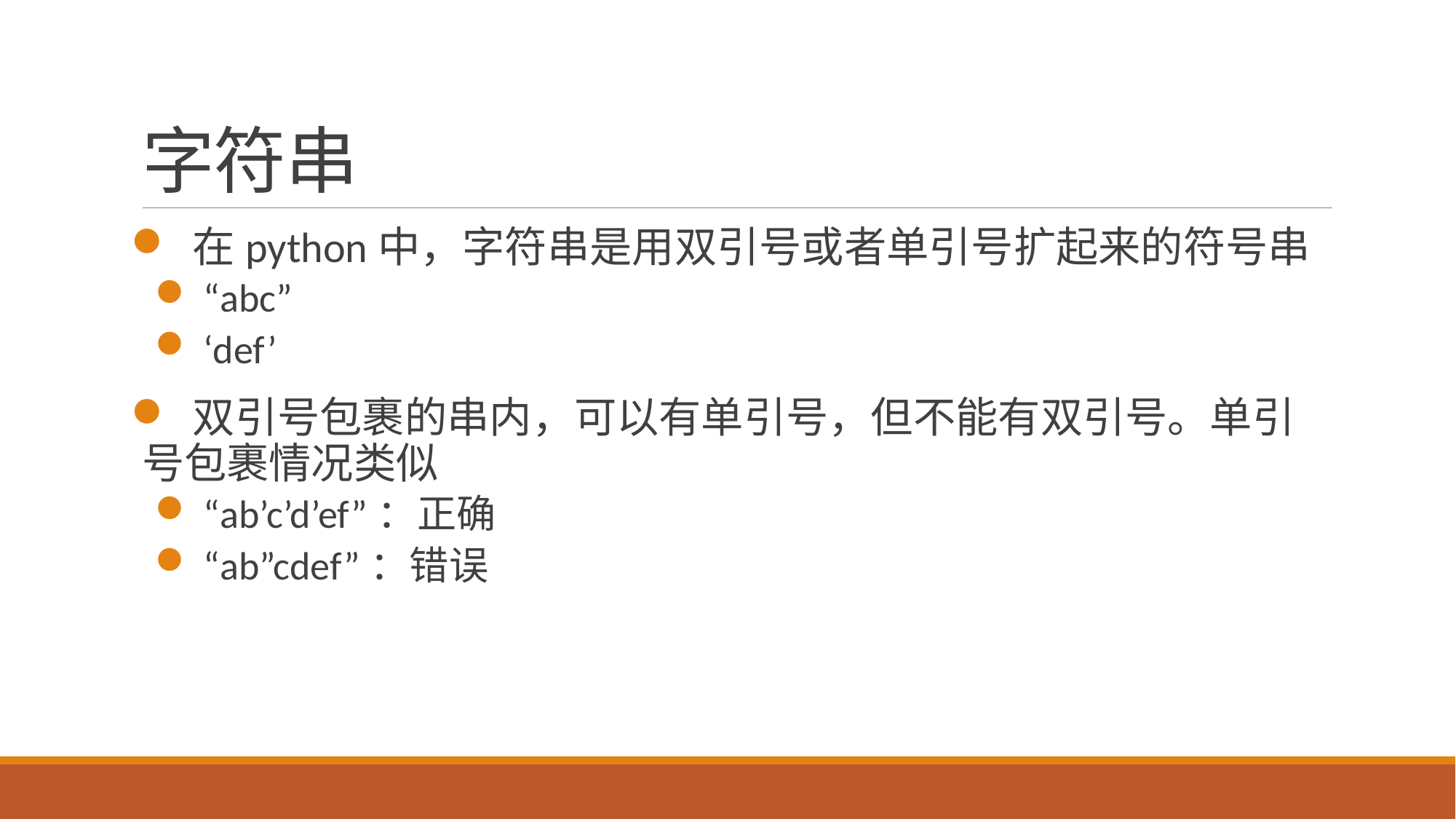

# 字符串
 在python中，字符串是用双引号或者单引号扩起来的符号串
 “abc”
 ‘def’
 双引号包裹的串内，可以有单引号，但不能有双引号。单引号包裹情况类似
 “ab’c’d’ef”：正确
 “ab”cdef”：错误